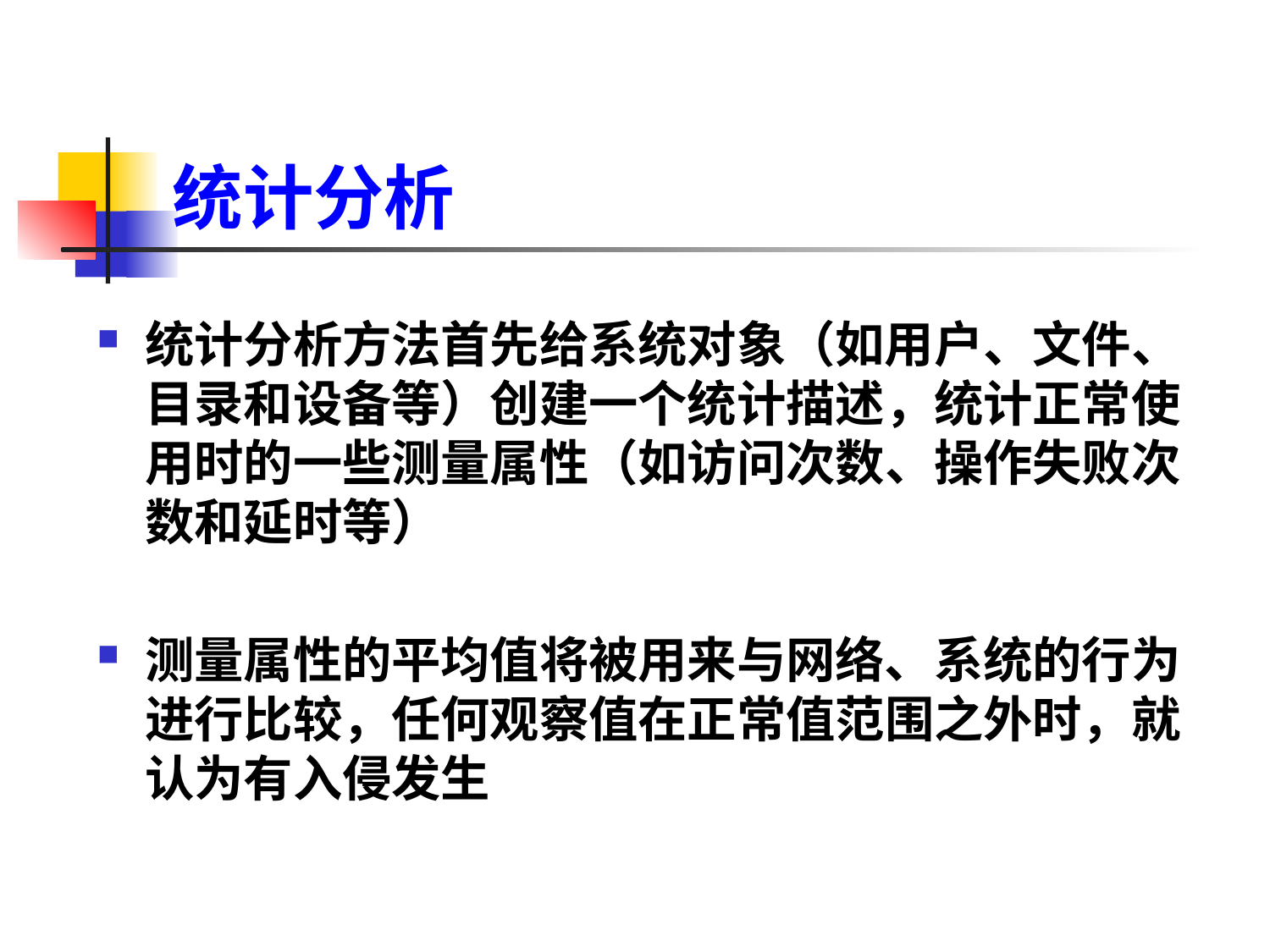

# 统计分析
统计分析方法首先给系统对象（如用户、文件、目录和设备等）创建一个统计描述，统计正常使用时的一些测量属性（如访问次数、操作失败次数和延时等）

测量属性的平均值将被用来与网络、系统的行为进行比较，任何观察值在正常值范围之外时，就认为有入侵发生